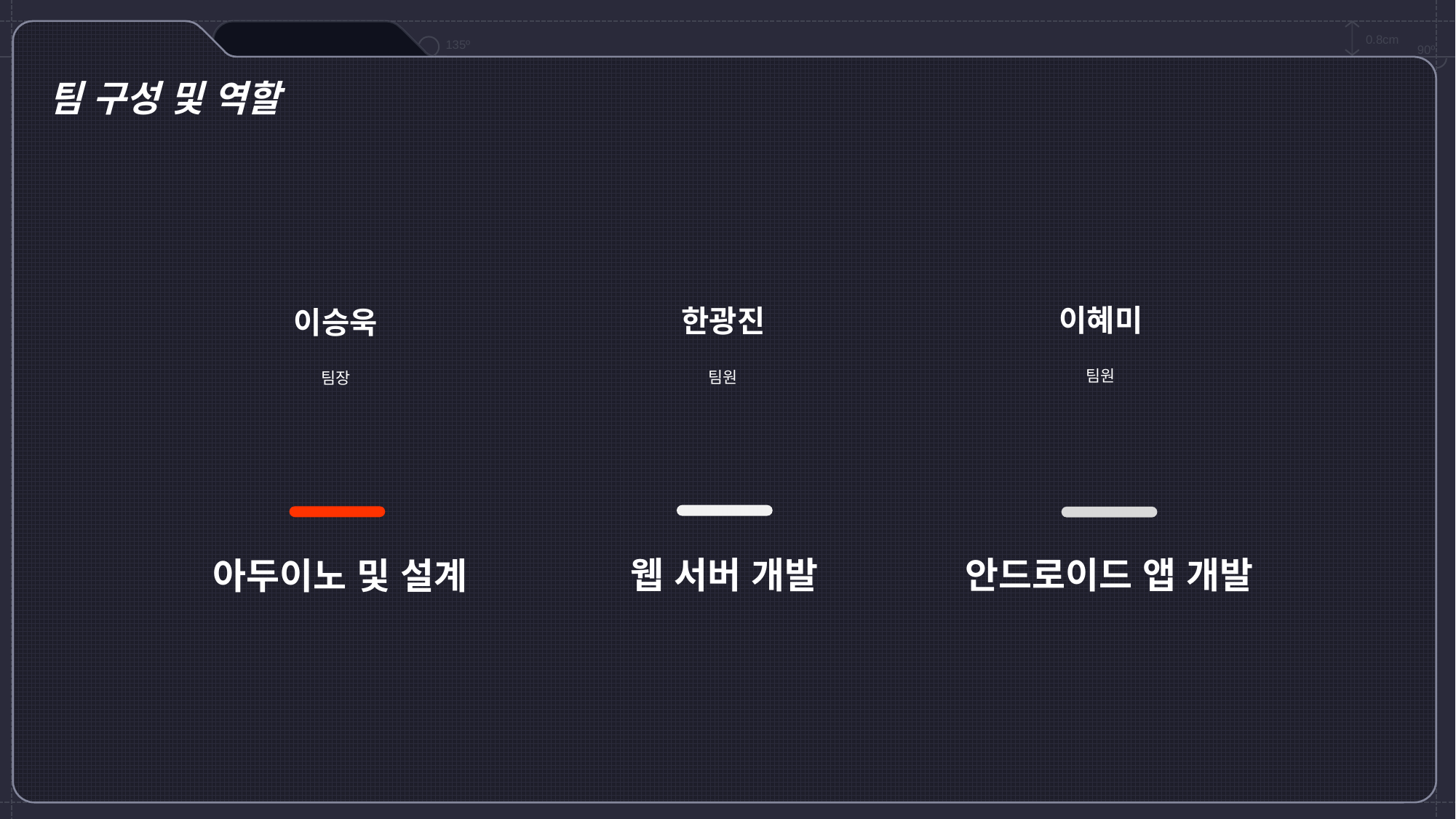

0.8cm
135º

90º

팀 구성 및 역할
이혜미
팀원
한광진
팀원
이승욱
팀장

웹 서버 개발
안드로이드 앱 개발
아두이노 및 설계